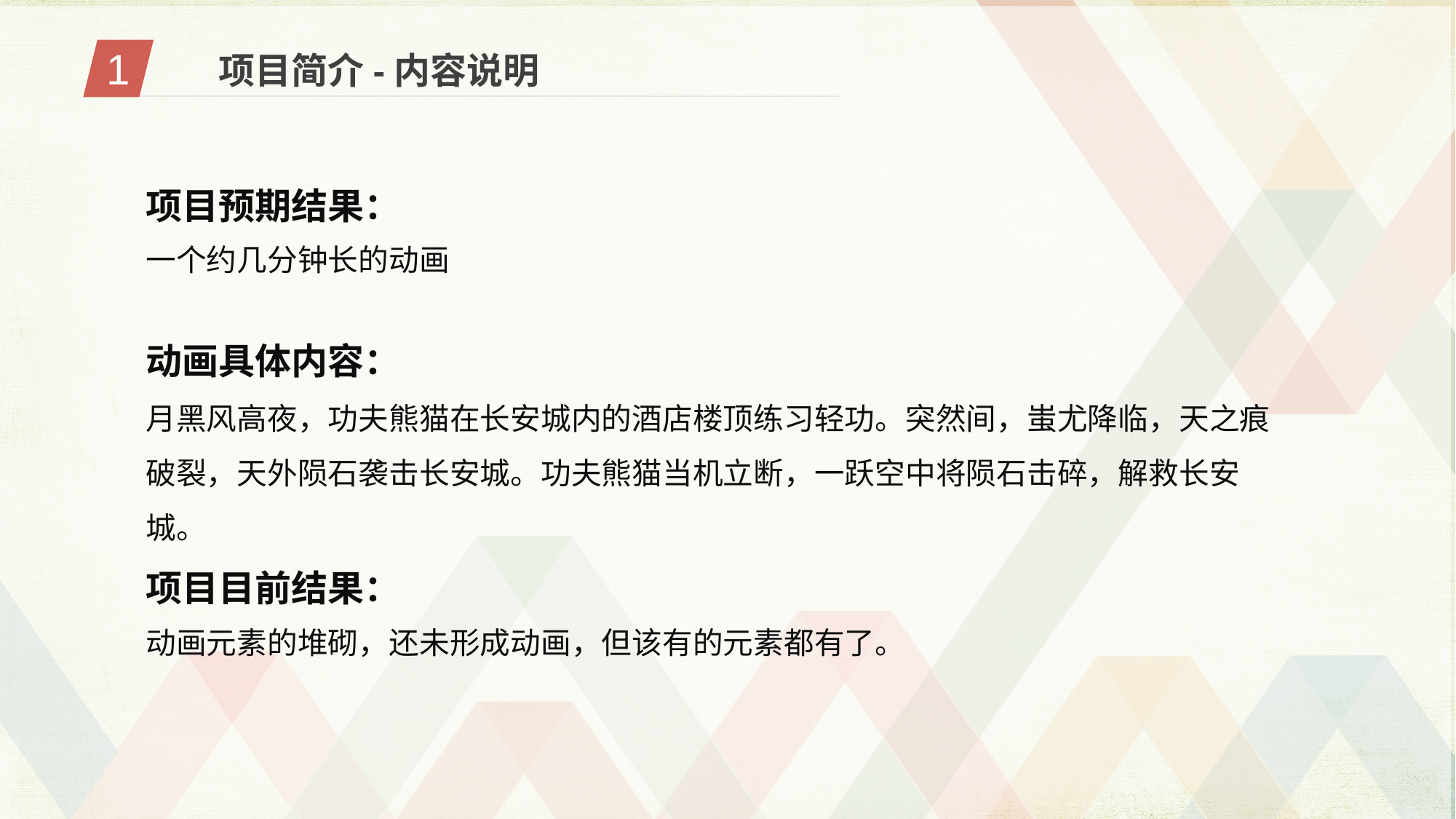

1

项目简介-内容说明

项目预期结果：
一个约几分钟长的动画

动画具体内容：
月黑风高夜，功夫熊猫在长安城内的酒店楼顶练习轻功。突然间，蚩尤降临，天之痕破裂，天外陨石袭击长安城。功夫熊猫当机立断，一跃空中将陨石击碎，解救长安城。

项目目前结果：
动画元素的堆砌，还未形成动画，但该有的元素都有了。